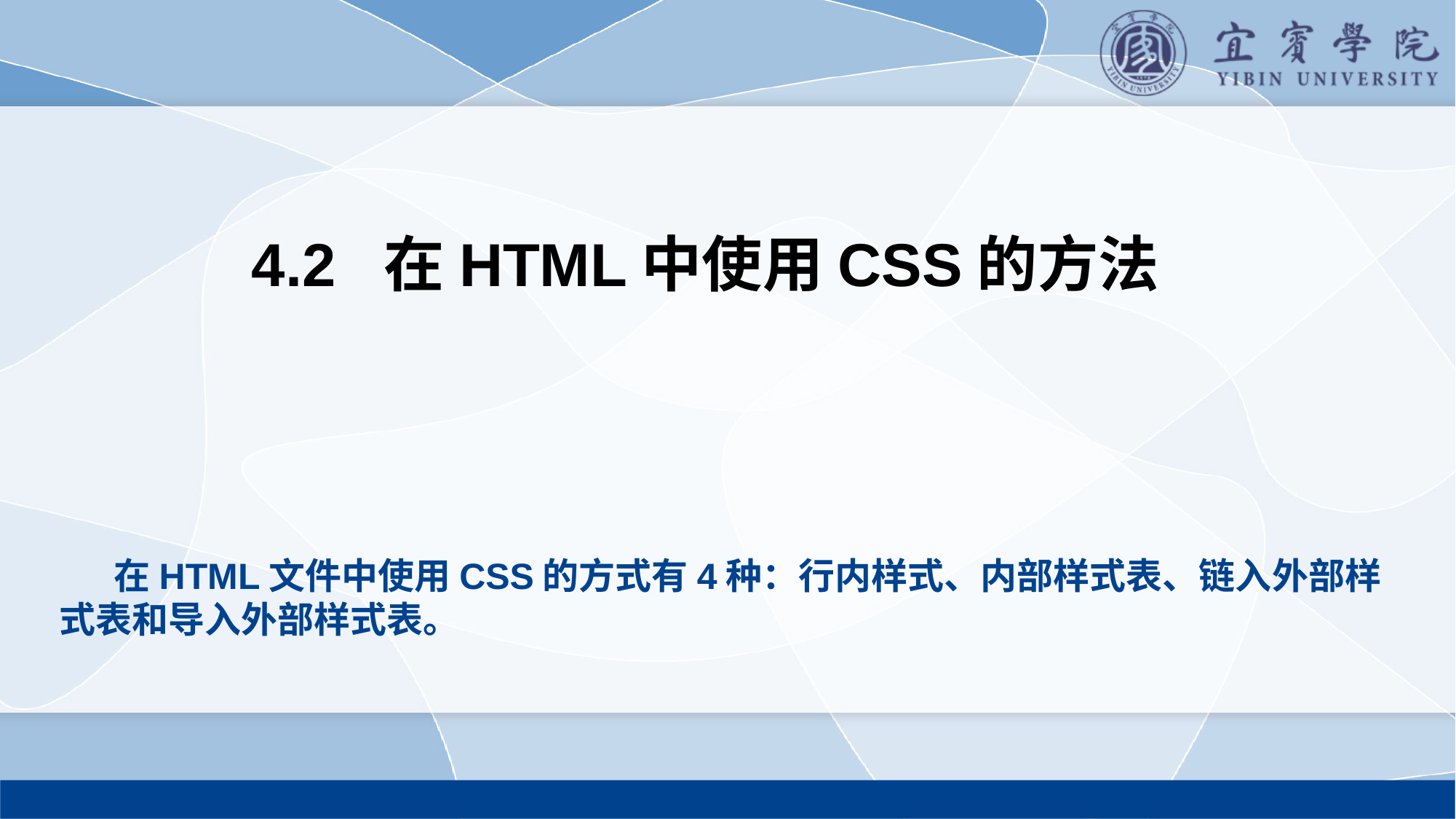

4.2  在HTML中使用CSS的方法
在HTML文件中使用CSS的方式有4种：行内样式、内部样式表、链入外部样式表和导入外部样式表。